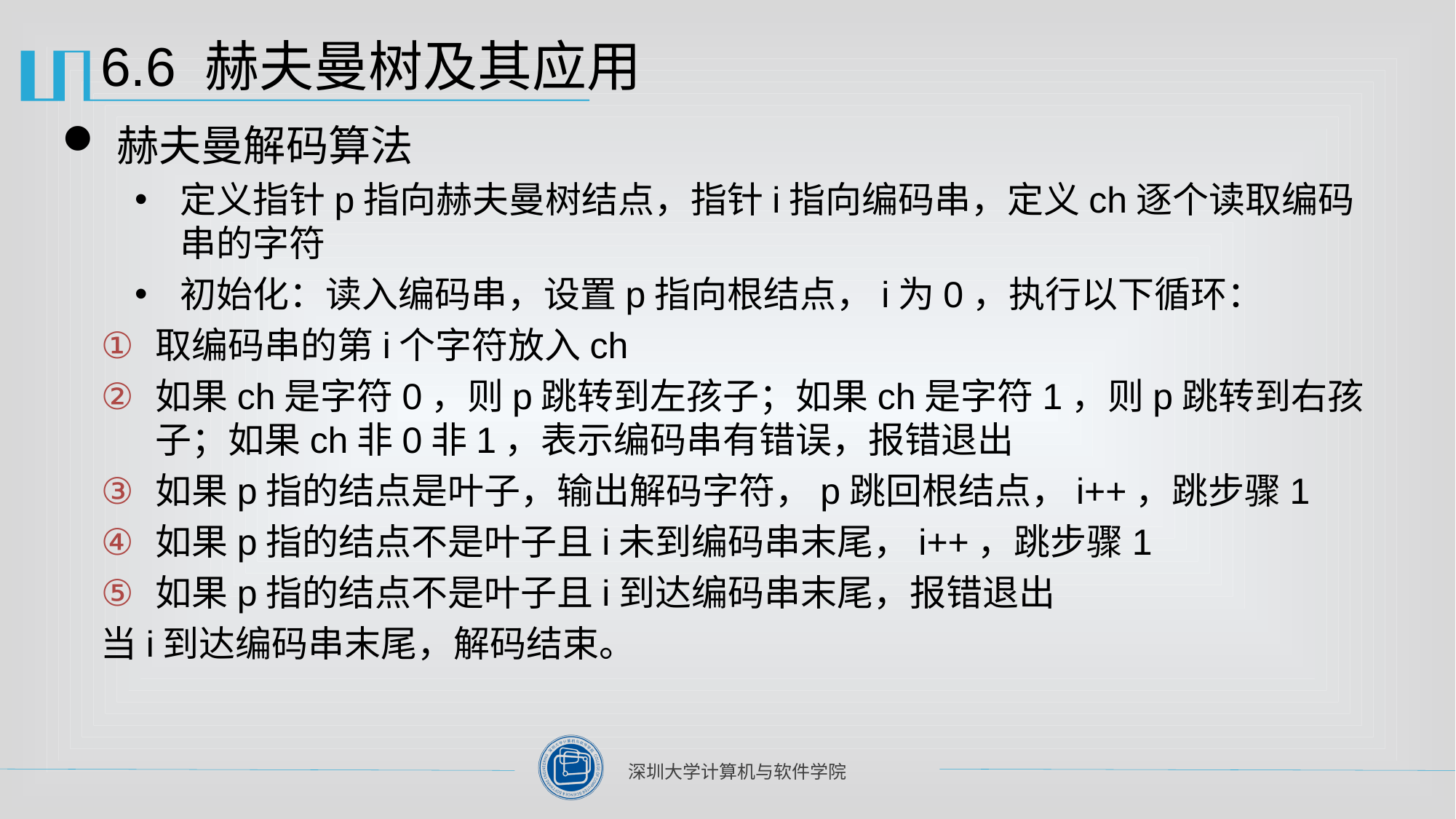

# 6.6 赫夫曼树及其应用
赫夫曼解码算法
定义指针p指向赫夫曼树结点，指针i指向编码串，定义ch逐个读取编码串的字符
初始化：读入编码串，设置p指向根结点，i为0，执行以下循环：
取编码串的第i个字符放入ch
如果ch是字符0，则p跳转到左孩子；如果ch是字符1，则p跳转到右孩子；如果ch非0非1，表示编码串有错误，报错退出
如果p指的结点是叶子，输出解码字符，p跳回根结点，i++，跳步骤1
如果p指的结点不是叶子且i未到编码串末尾，i++，跳步骤1
如果p指的结点不是叶子且i到达编码串末尾，报错退出
当i到达编码串末尾，解码结束。

99